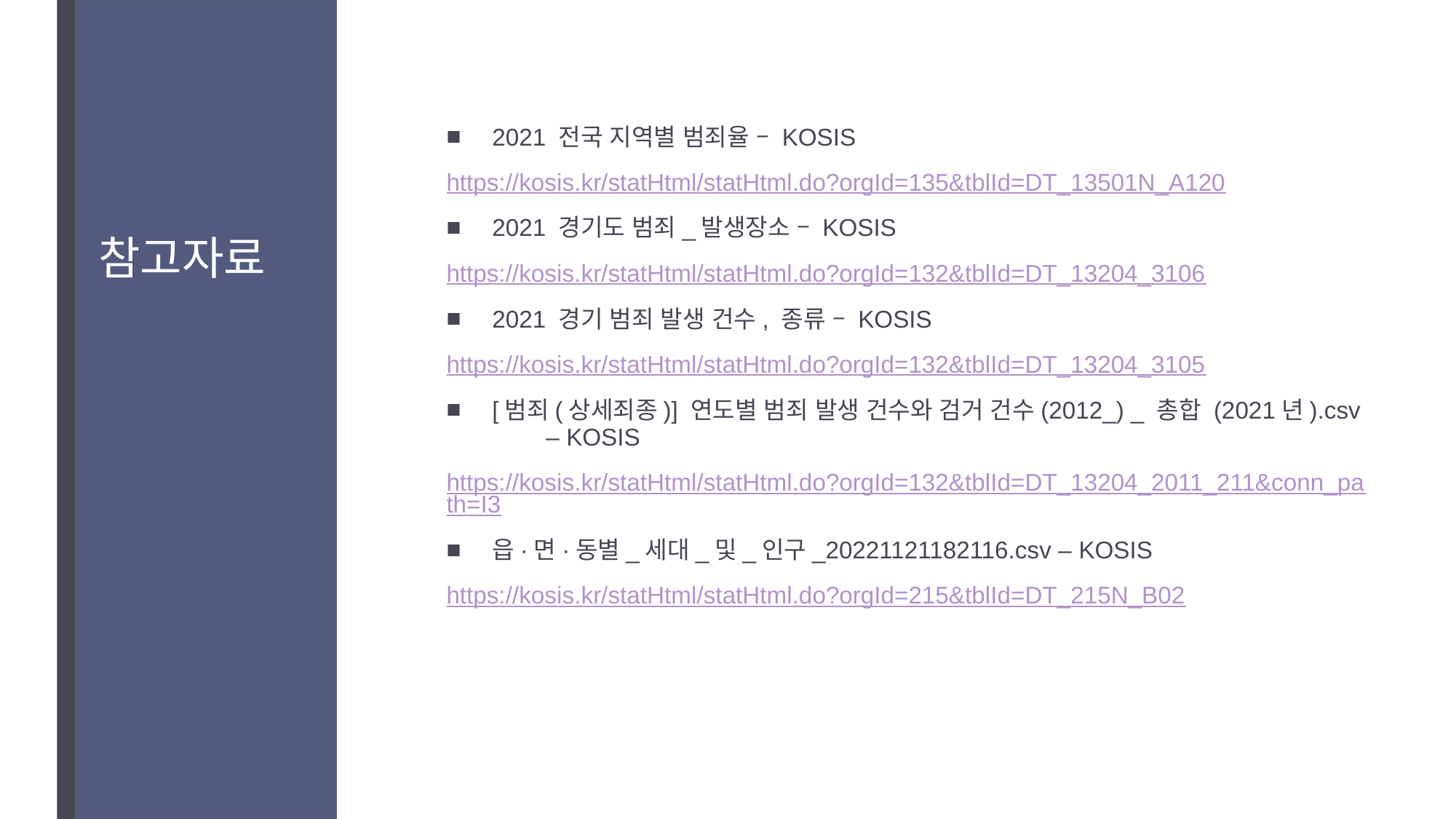

2021 전국 지역별 범죄율 – KOSIS
https://kosis.kr/statHtml/statHtml.do?orgId=135&tblId=DT_13501N_A120
2021 경기도 범죄_발생장소 – KOSIS
https://kosis.kr/statHtml/statHtml.do?orgId=132&tblId=DT_13204_3106
2021 경기 범죄 발생 건수, 종류 – KOSIS
https://kosis.kr/statHtml/statHtml.do?orgId=132&tblId=DT_13204_3105
[범죄(상세죄종)] 연도별 범죄 발생 건수와 검거 건수(2012_) _ 총합 (2021년).csv         – KOSIS
https://kosis.kr/statHtml/statHtml.do?orgId=132&tblId=DT_13204_2011_211&conn_path=I3
읍·면·동별_세대_및_인구_20221121182116.csv – KOSIS
https://kosis.kr/statHtml/statHtml.do?orgId=215&tblId=DT_215N_B02

# 참고자료